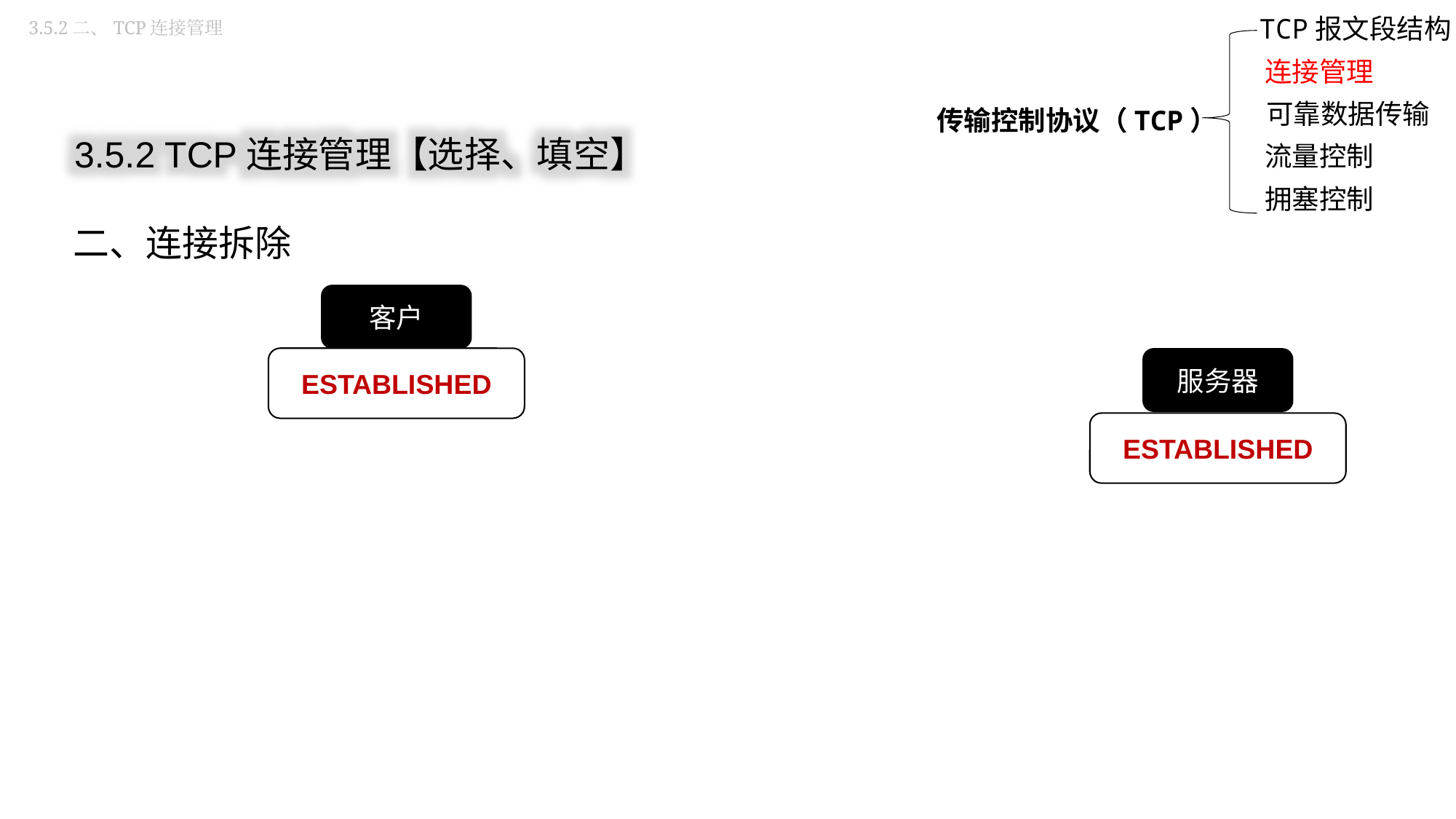

3.5.2二、TCP连接管理
TCP报文段结构

连接管理
传输控制协议（TCP）
可靠数据传输
流量控制
拥塞控制
3.5.2 TCP连接管理【选择、填空】
二、连接拆除
客户
ESTABLISHED
服务器
ESTABLISHED